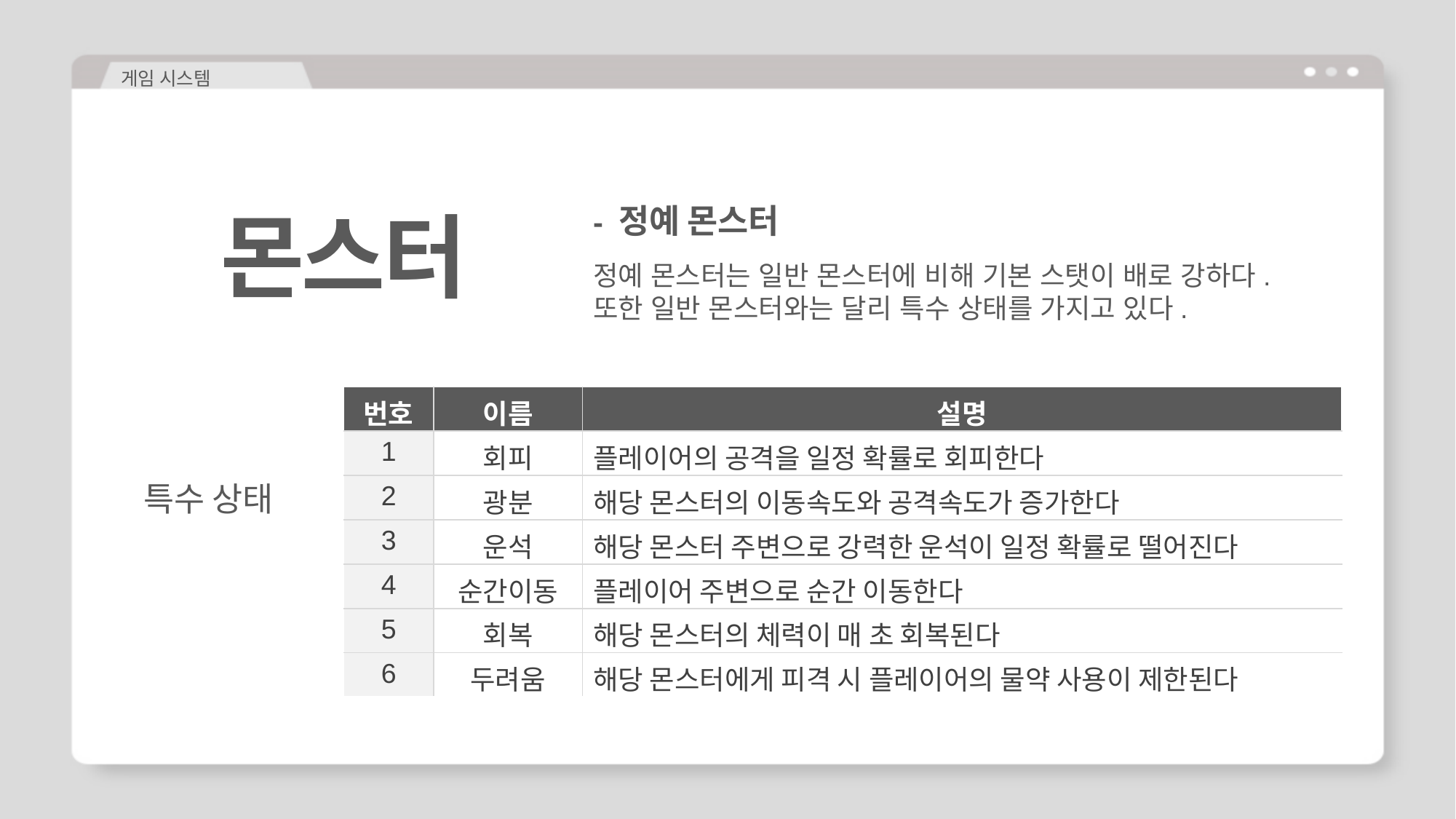

게임 시스템
몬스터
- 정예 몬스터

정예 몬스터는 일반 몬스터에 비해 기본 스탯이 배로 강하다. 또한 일반 몬스터와는 달리 특수 상태를 가지고 있다.

| 번호 | 이름 | 설명 |
| --- | --- | --- |
| 1 | 회피 | 플레이어의 공격을 일정 확률로 회피한다 |
| 2 | 광분 | 해당 몬스터의 이동속도와 공격속도가 증가한다 |
| 3 | 운석 | 해당 몬스터 주변으로 강력한 운석이 일정 확률로 떨어진다 |
| 4 | 순간이동 | 플레이어 주변으로 순간 이동한다 |
| 5 | 회복 | 해당 몬스터의 체력이 매 초 회복된다 |
| 6 | 두려움 | 해당 몬스터에게 피격 시 플레이어의 물약 사용이 제한된다 |

특수 상태